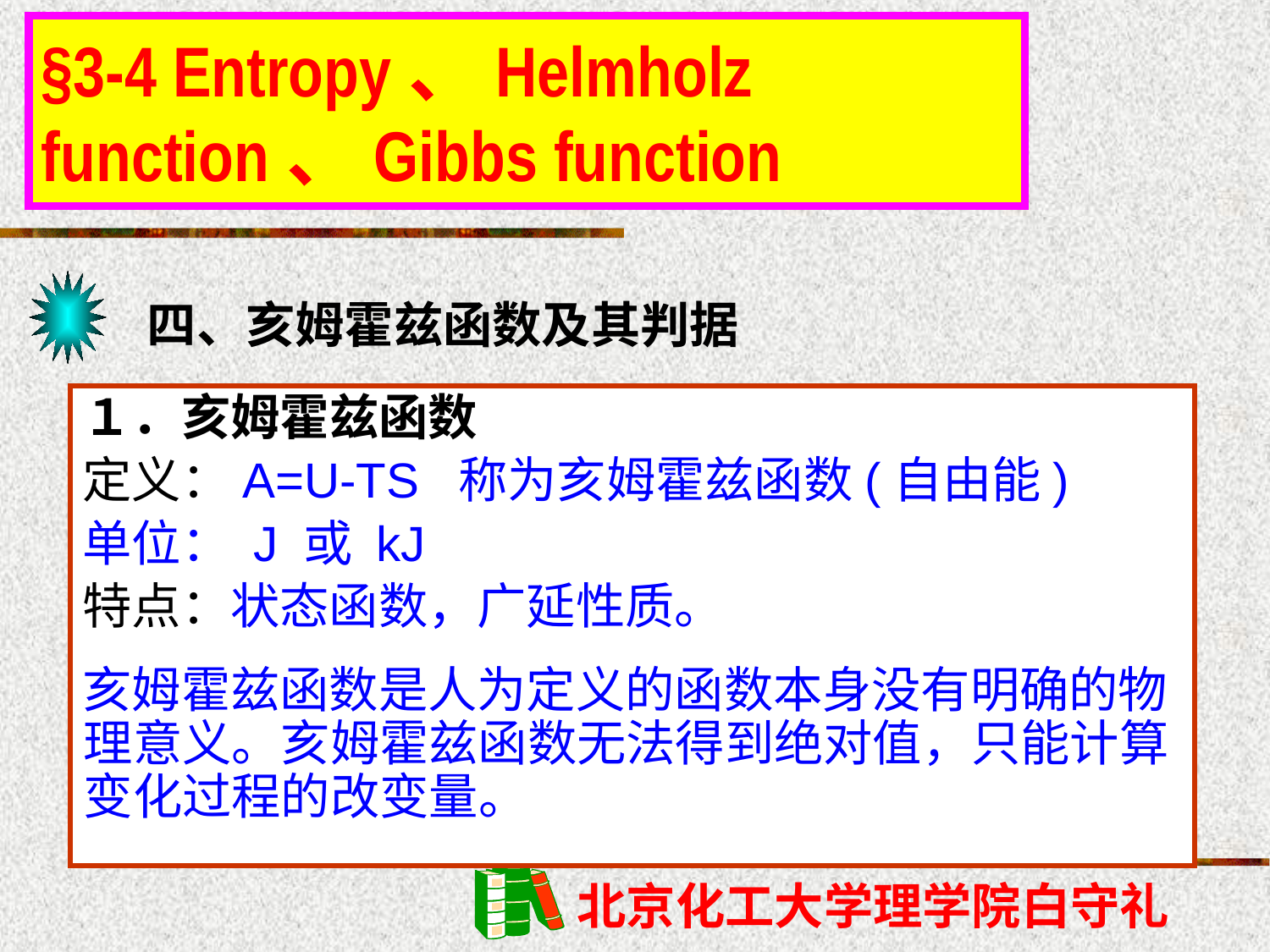

§3-4 Entropy、Helmholz function、Gibbs function

四、亥姆霍兹函数及其判据
１．亥姆霍兹函数
定义：A=U-TS  称为亥姆霍兹函数(自由能)
单位： J 或 kJ
特点：状态函数，广延性质。

亥姆霍兹函数是人为定义的函数本身没有明确的物理意义。亥姆霍兹函数无法得到绝对值，只能计算变化过程的改变量。